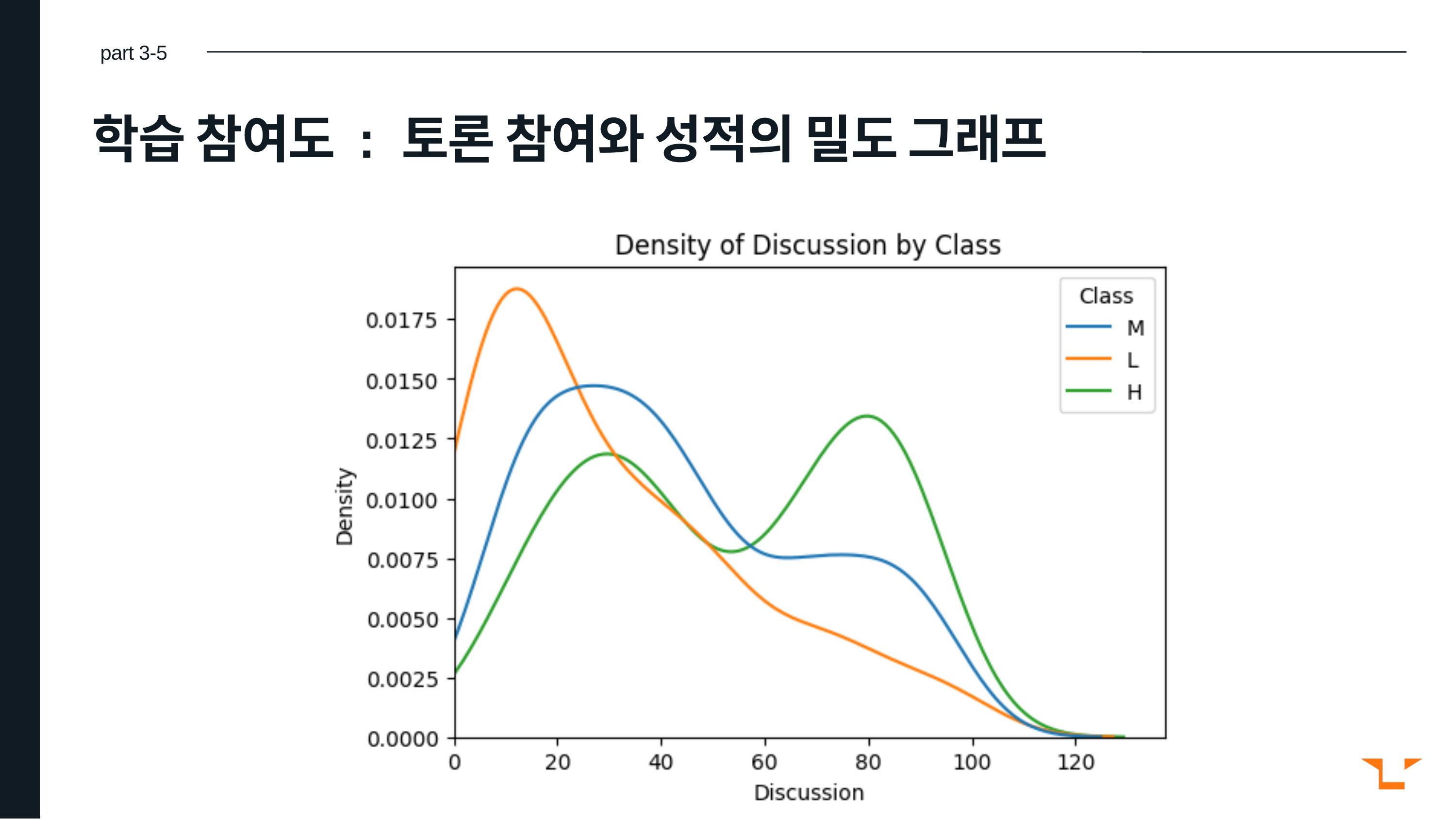

part 3-5

학습 참여도 : 토론 참여와 성적의 밀도 그래프